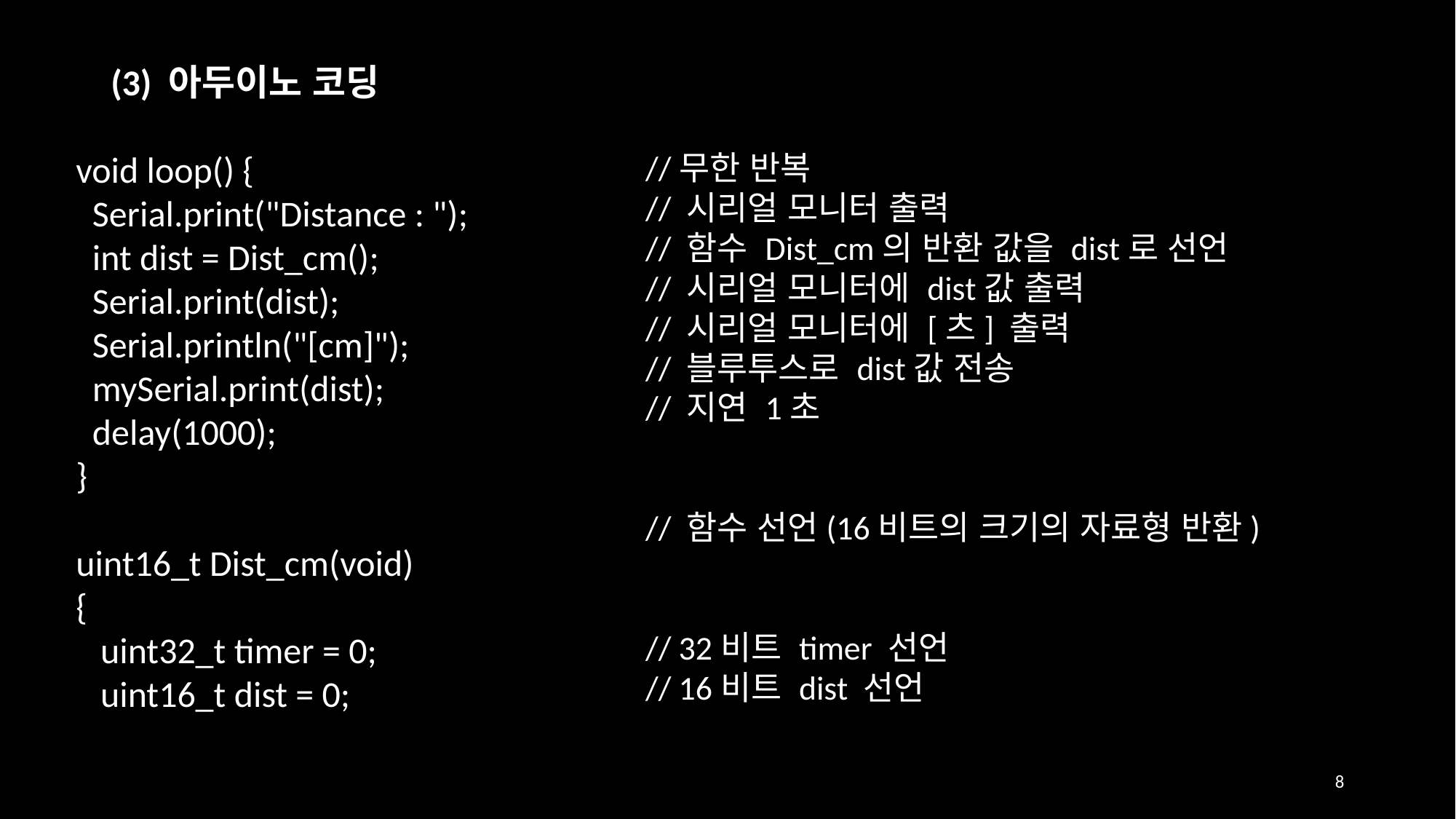

(3) 아두이노 코딩
void loop() {
  Serial.print("Distance : ");
  int dist = Dist_cm();
  Serial.print(dist);
  Serial.println("[cm]");
  mySerial.print(dist);
  delay(1000);
}

uint16_t Dist_cm(void)
{
   uint32_t timer = 0;
   uint16_t dist = 0;

//무한 반복
// 시리얼 모니터 출력
// 함수 Dist_cm의 반환 값을 dist로 선언
// 시리얼 모니터에 dist값 출력
// 시리얼 모니터에 [츠] 출력
// 블루투스로 dist값 전송
// 지연 1초

// 함수 선언(16비트의 크기의 자료형 반환)

// 32비트 timer 선언
// 16비트 dist 선언
8